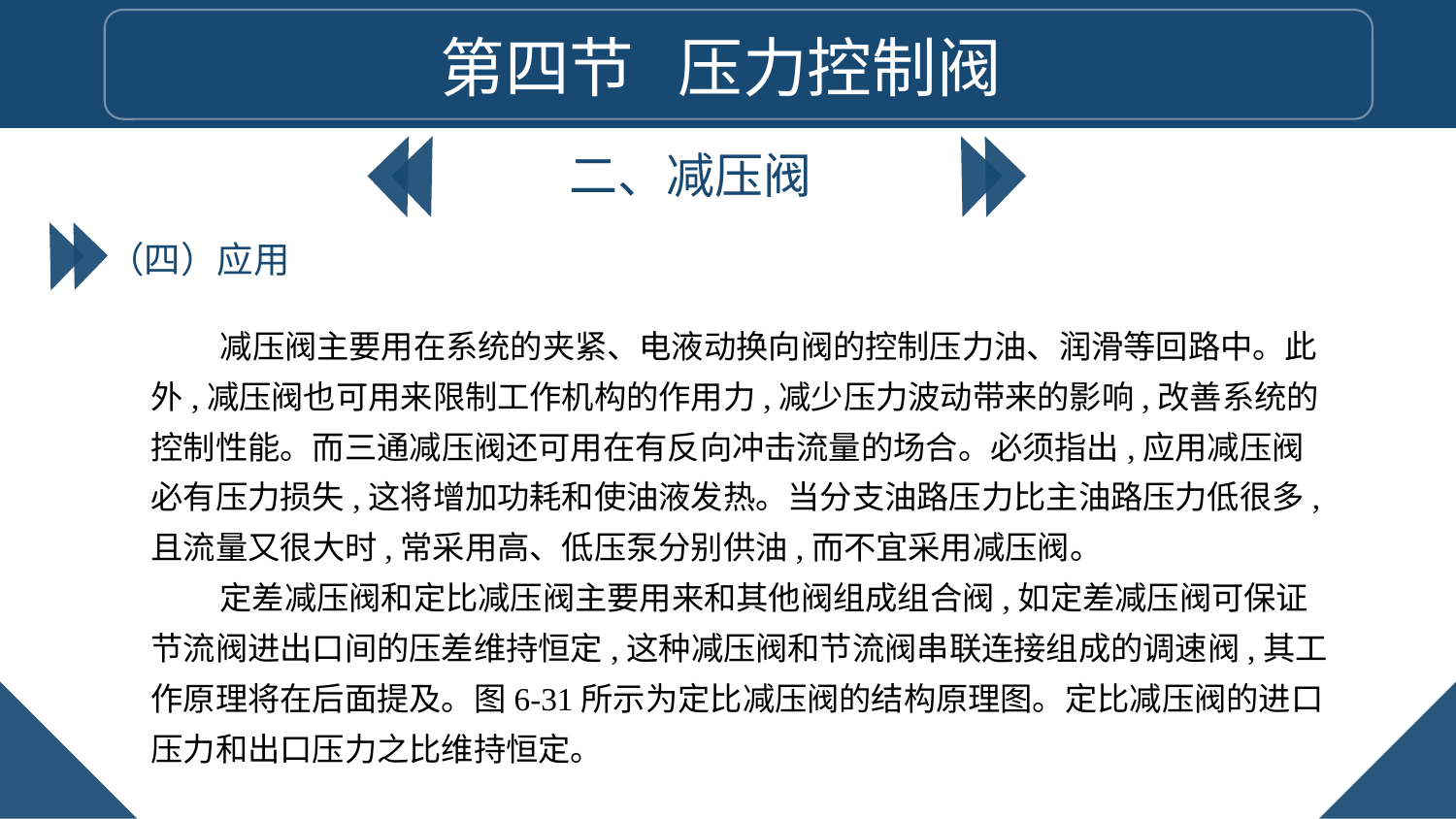

第四节   压力控制阀
二、减压阀

（四）应用

减压阀主要用在系统的夹紧、电液动换向阀的控制压力油、润滑等回路中。此外,减压阀也可用来限制工作机构的作用力,减少压力波动带来的影响,改善系统的控制性能。而三通减压阀还可用在有反向冲击流量的场合。必须指出,应用减压阀必有压力损失,这将增加功耗和使油液发热。当分支油路压力比主油路压力低很多,且流量又很大时,常采用高、低压泵分别供油,而不宜采用减压阀。
定差减压阀和定比减压阀主要用来和其他阀组成组合阀,如定差减压阀可保证节流阀进出口间的压差维持恒定,这种减压阀和节流阀串联连接组成的调速阀,其工作原理将在后面提及。图6-31所示为定比减压阀的结构原理图。定比减压阀的进口压力和出口压力之比维持恒定。